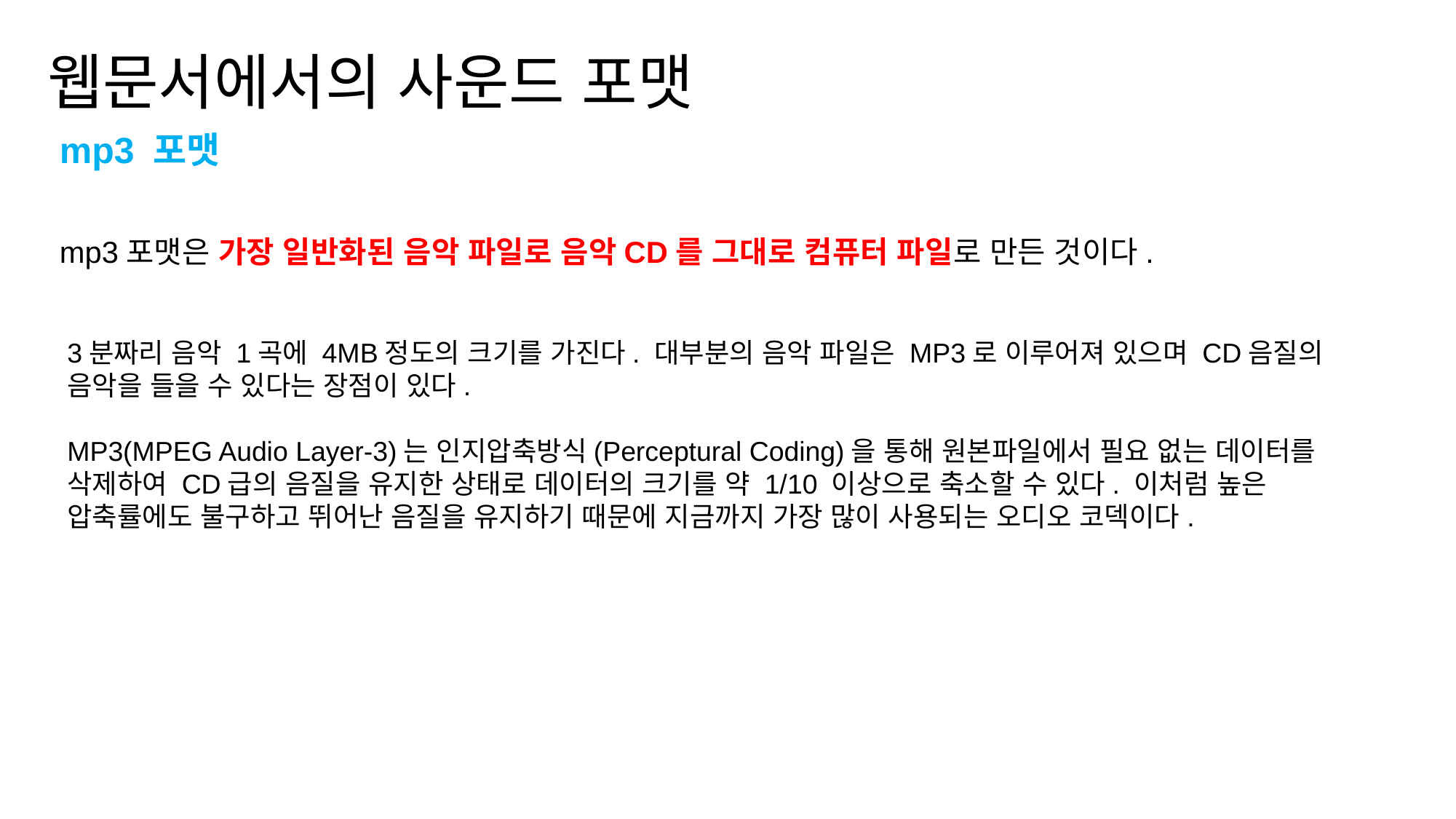

웹문서에서의 사운드 포맷
mp3 포맷
mp3포맷은 가장 일반화된 음악 파일로 음악CD를 그대로 컴퓨터 파일로 만든 것이다.
3분짜리 음악 1곡에 4MB정도의 크기를 가진다. 대부분의 음악 파일은 MP3로 이루어져 있으며 CD음질의 음악을 들을 수 있다는 장점이 있다.

MP3(MPEG Audio Layer-3)는 인지압축방식(Perceptural Coding)을 통해 원본파일에서 필요 없는 데이터를 삭제하여 CD급의 음질을 유지한 상태로 데이터의 크기를 약 1/10 이상으로 축소할 수 있다. 이처럼 높은 압축률에도 불구하고 뛰어난 음질을 유지하기 때문에 지금까지 가장 많이 사용되는 오디오 코덱이다.